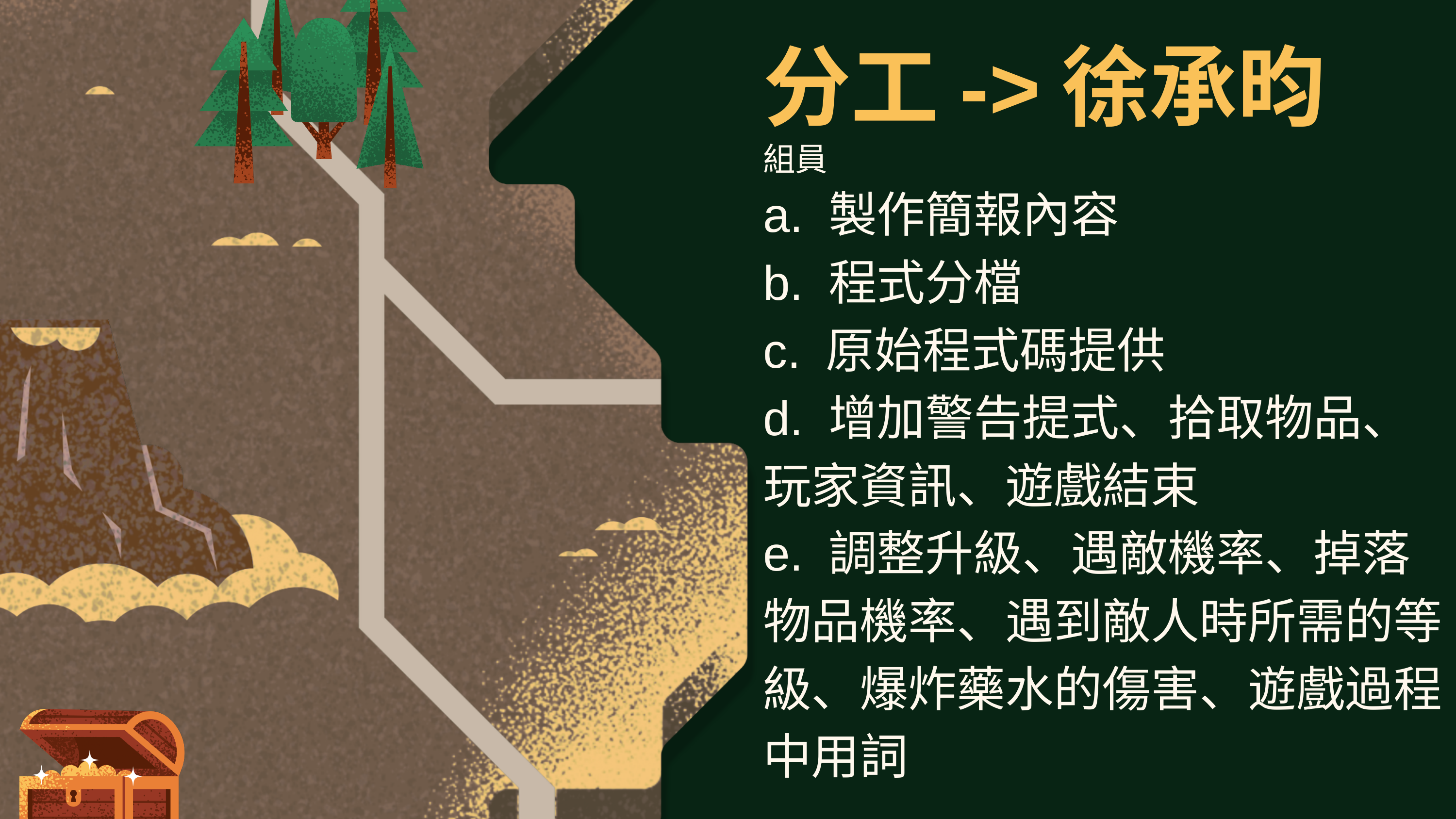

分工->徐承昀

組員
a. 製作簡報內容
b. 程式分檔
c. 原始程式碼提供
d. 增加警告提式、拾取物品、玩家資訊、遊戲結束
e. 調整升級、遇敵機率、掉落物品機率、遇到敵人時所需的等級、爆炸藥水的傷害、遊戲過程中用詞